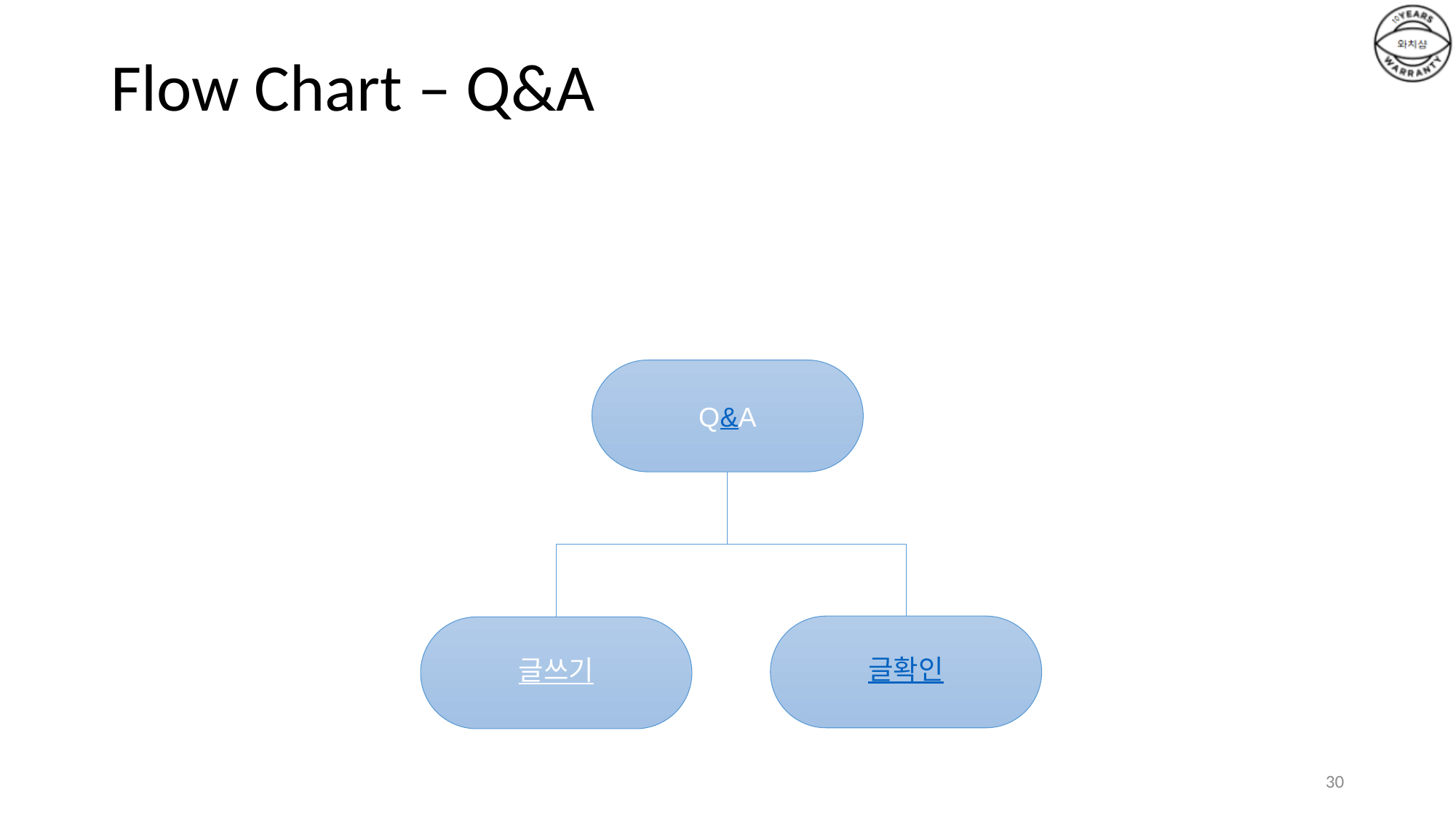

# Flow Chart – Q&A
Q&A
글확인
글쓰기
30